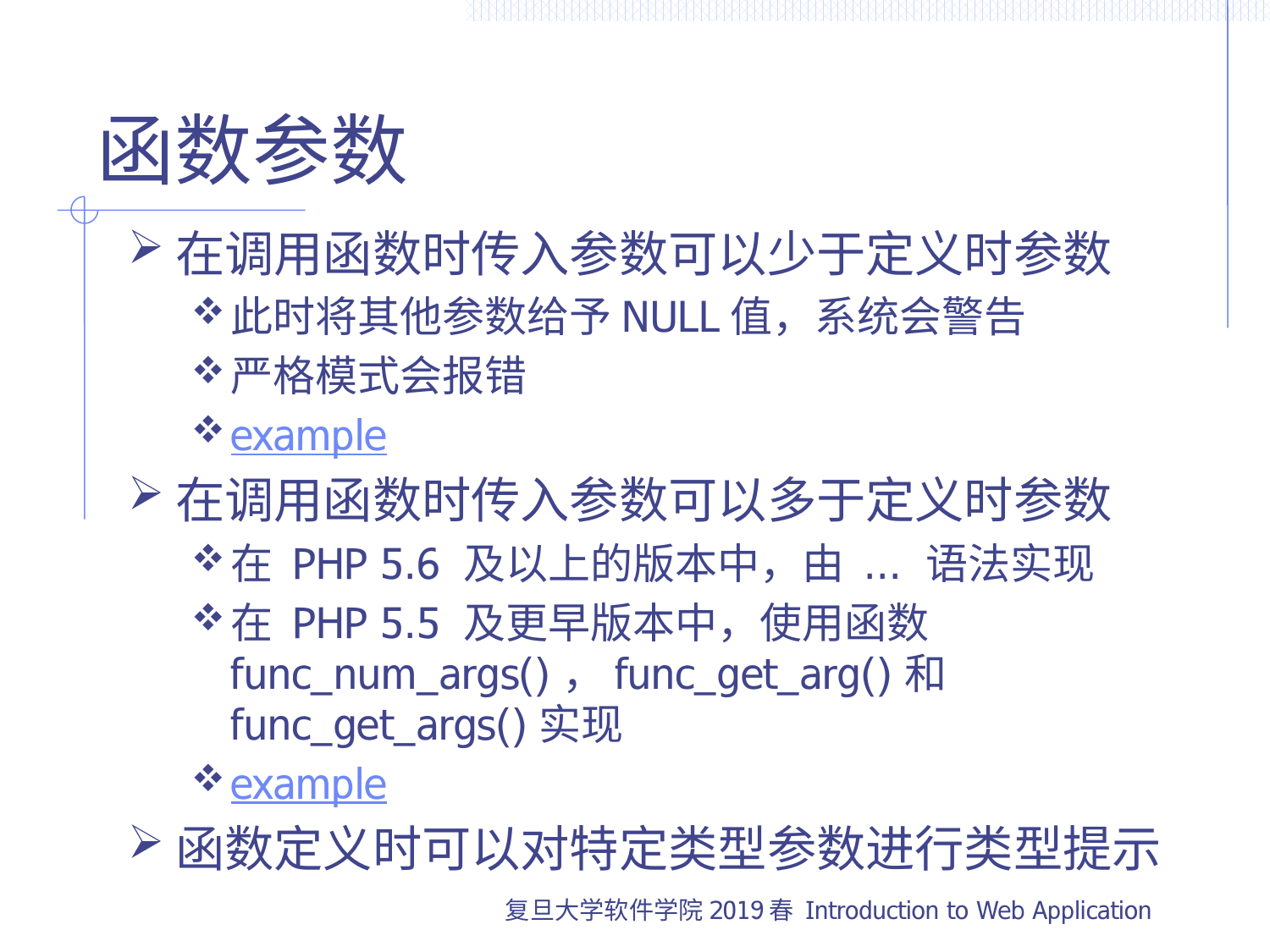

# 函数参数
在调用函数时传入参数可以少于定义时参数
此时将其他参数给予NULL值，系统会警告
严格模式会报错
example
在调用函数时传入参数可以多于定义时参数
在 PHP 5.6 及以上的版本中，由 ... 语法实现
在 PHP 5.5 及更早版本中，使用函数     func_num_args()，func_get_arg()和     func_get_args()实现
example
函数定义时可以对特定类型参数进行类型提示